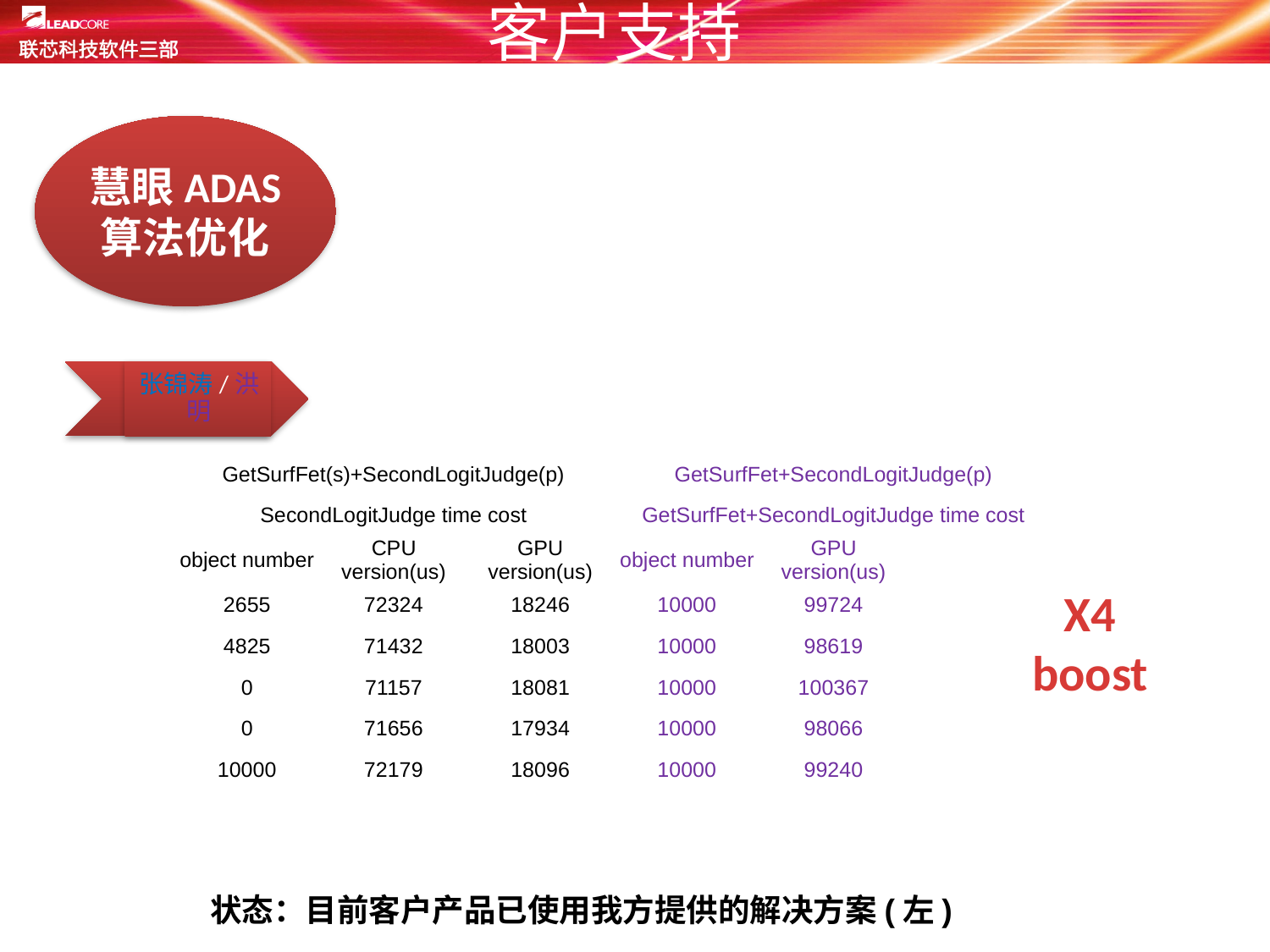

客户支持
慧眼ADAS
算法优化

张锦涛/洪明
| GetSurfFet(s)+SecondLogitJudge(p) |  |  | GetSurfFet+SecondLogitJudge(p) |  |  |
| --- | --- | --- | --- | --- | --- |
| SecondLogitJudge time cost |  |  | GetSurfFet+SecondLogitJudge time cost |  |  |
| object number | CPU version(us) | GPU version(us) | object number | GPU version(us) |  |
| 2655 | 72324 | 18246 | 10000 | 99724 |  |
| 4825 | 71432 | 18003 | 10000 | 98619 |  |
| 0 | 71157 | 18081 | 10000 | 100367 |  |
| 0 | 71656 | 17934 | 10000 | 98066 |  |
| 10000 | 72179 | 18096 | 10000 | 99240 |  |
X4 boost
状态：目前客户产品已使用我方提供的解决方案(左)